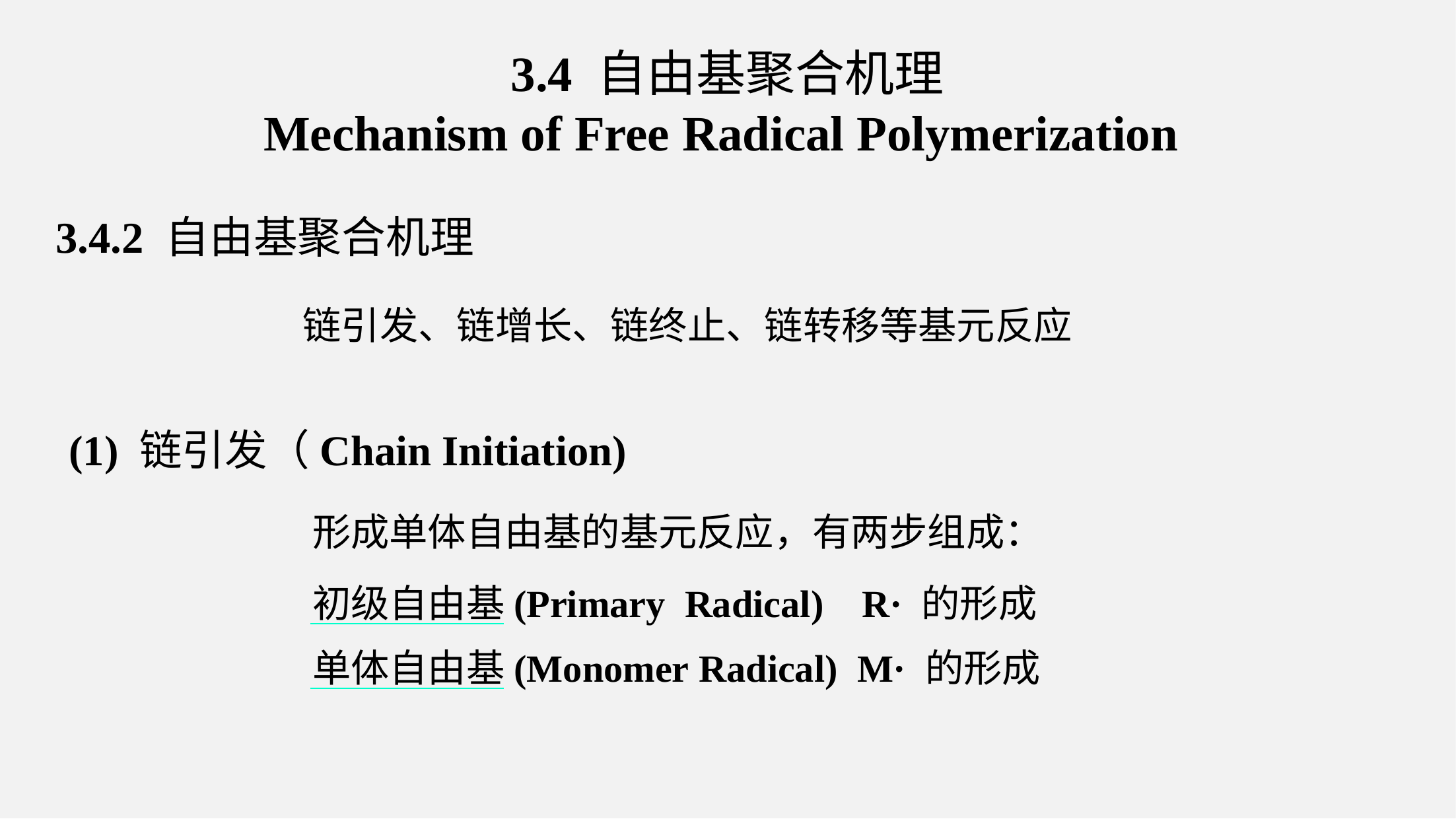

3.4 自由基聚合机理
Mechanism of Free Radical Polymerization
3.4.2 自由基聚合机理
链引发、链增长、链终止、链转移等基元反应
(1) 链引发（Chain Initiation)
形成单体自由基的基元反应，有两步组成：

初级自由基(Primary  Radical)    R· 的形成

单体自由基(Monomer Radical)  M· 的形成